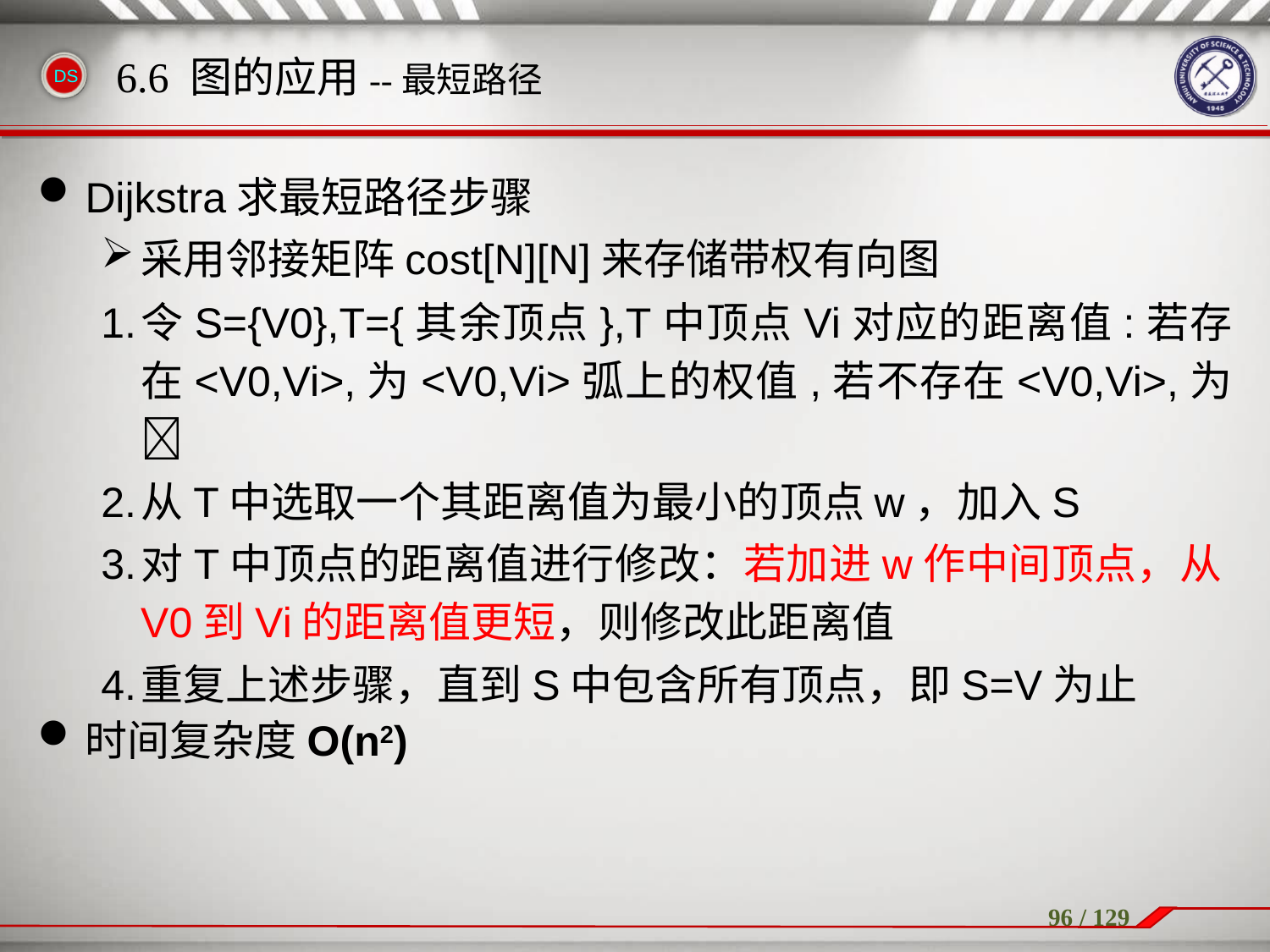

Dijkstra求最短路径步骤
采用邻接矩阵cost[N][N]来存储带权有向图
令S={V0},T={其余顶点},T中顶点Vi对应的距离值:若存在<V0,Vi>,为<V0,Vi>弧上的权值,若不存在<V0,Vi>,为∝
从T中选取一个其距离值为最小的顶点w，加入S
对T中顶点的距离值进行修改：若加进w作中间顶点，从V0到Vi的距离值更短，则修改此距离值
重复上述步骤，直到S中包含所有顶点，即S=V为止
时间复杂度O(n2)
6.6 图的应用--最短路径